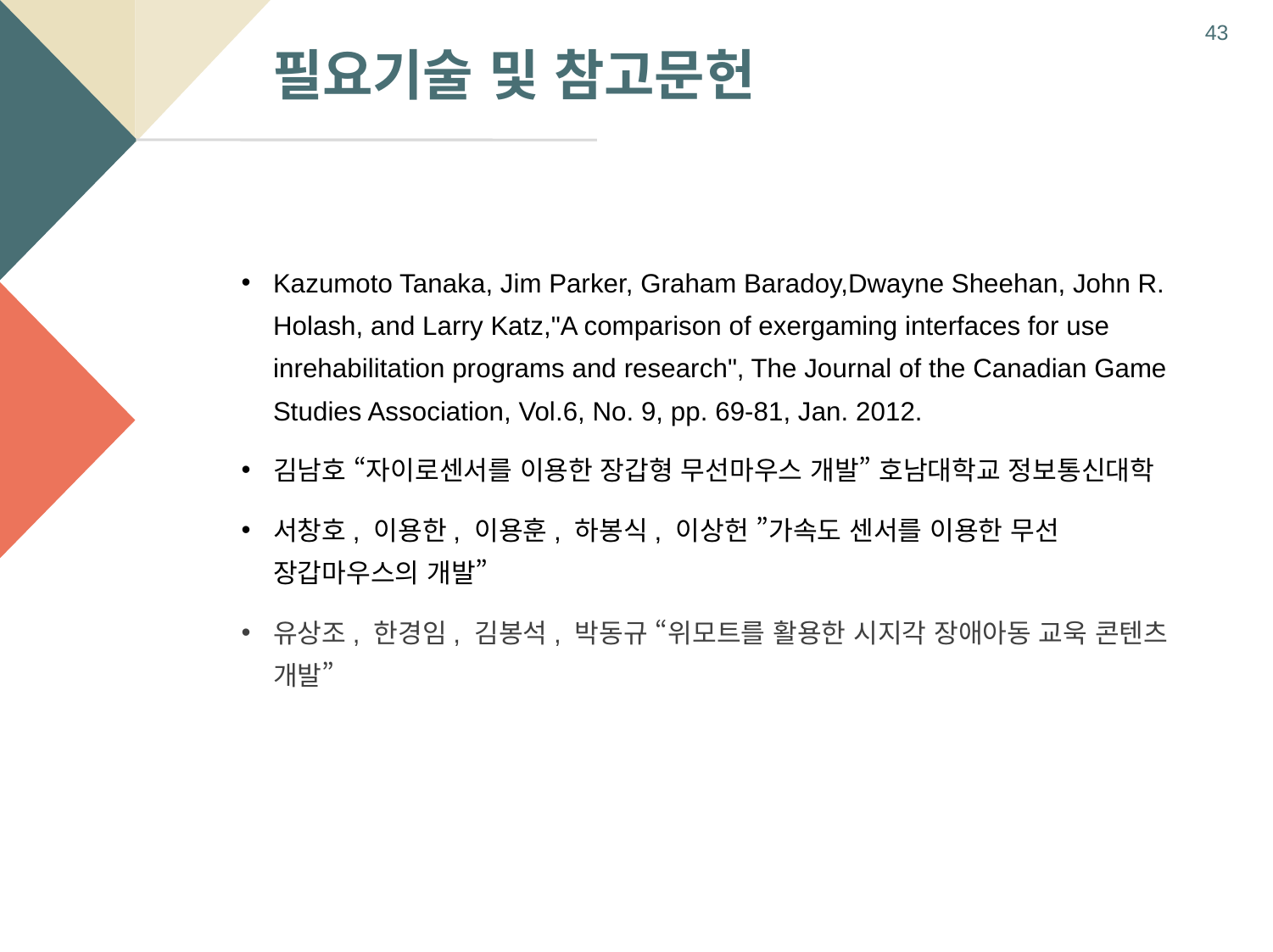

43
필요기술 및 참고문헌
Kazumoto Tanaka, Jim Parker, Graham Baradoy,Dwayne Sheehan, John R. Holash, and Larry Katz,"A comparison of exergaming interfaces for use inrehabilitation programs and research", The Journal of the Canadian Game Studies Association, Vol.6, No. 9, pp. 69-81, Jan. 2012.
김남호 “자이로센서를 이용한 장갑형 무선마우스 개발” 호남대학교 정보통신대학
서창호, 이용한, 이용훈, 하봉식, 이상헌 ”가속도 센서를 이용한 무선   장갑마우스의 개발”
유상조, 한경임, 김봉석, 박동규 “위모트를 활용한 시지각 장애아동 교욱 콘텐츠 개발”